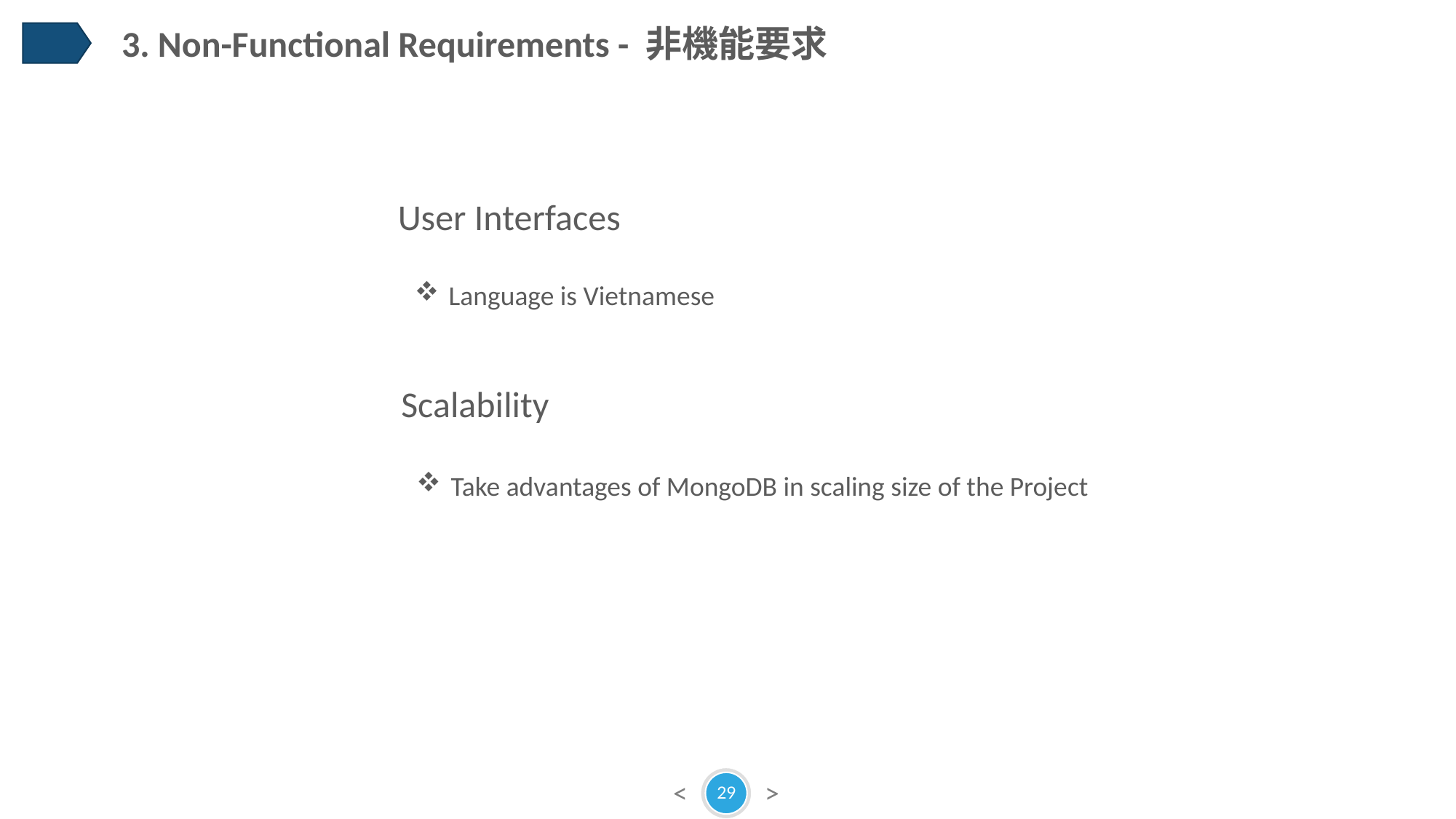

3. Non-Functional Requirements - 非機能要求
User Interfaces
Language is Vietnamese
Scalability
Take advantages of MongoDB in scaling size of the Project
29